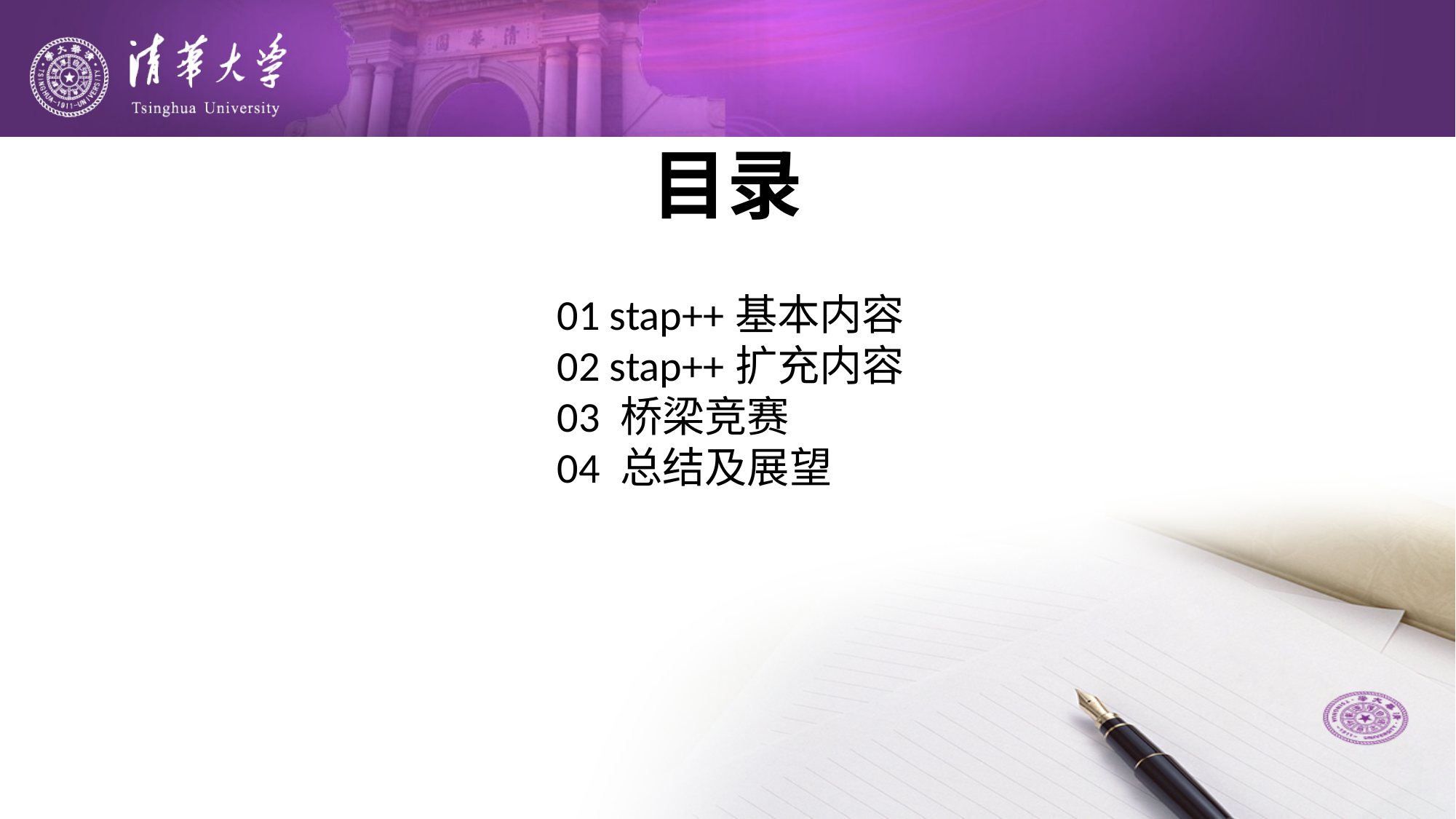

目录
01 stap++基本内容
02 stap++扩充内容
03 桥梁竞赛
04 总结及展望
2